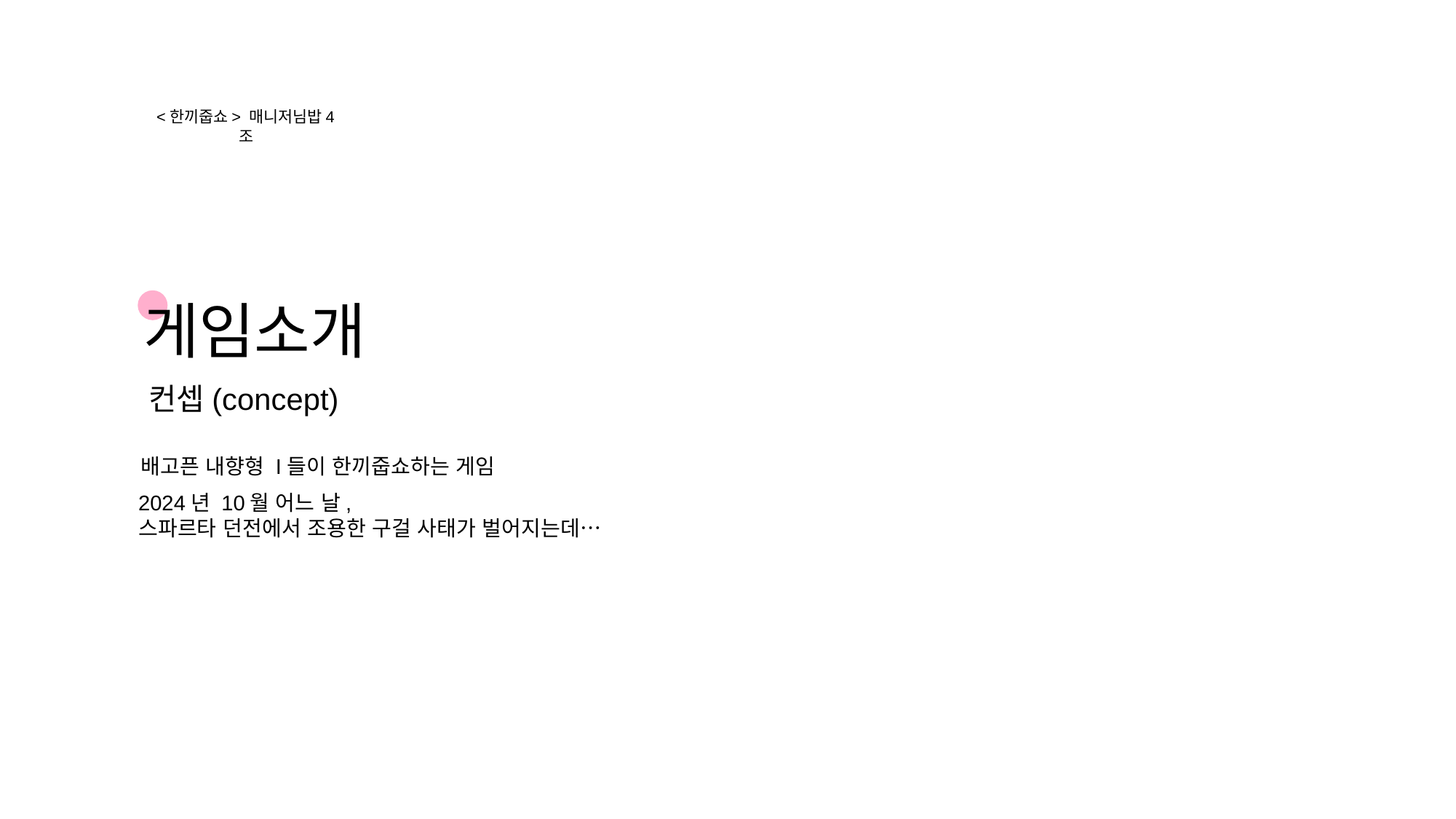

<한끼줍쇼> 매니저님밥4조
게임소개

컨셉(concept)
배고픈 내향형 I들이 한끼줍쇼하는 게임
2024년 10월 어느 날,
스파르타 던전에서 조용한 구걸 사태가 벌어지는데…